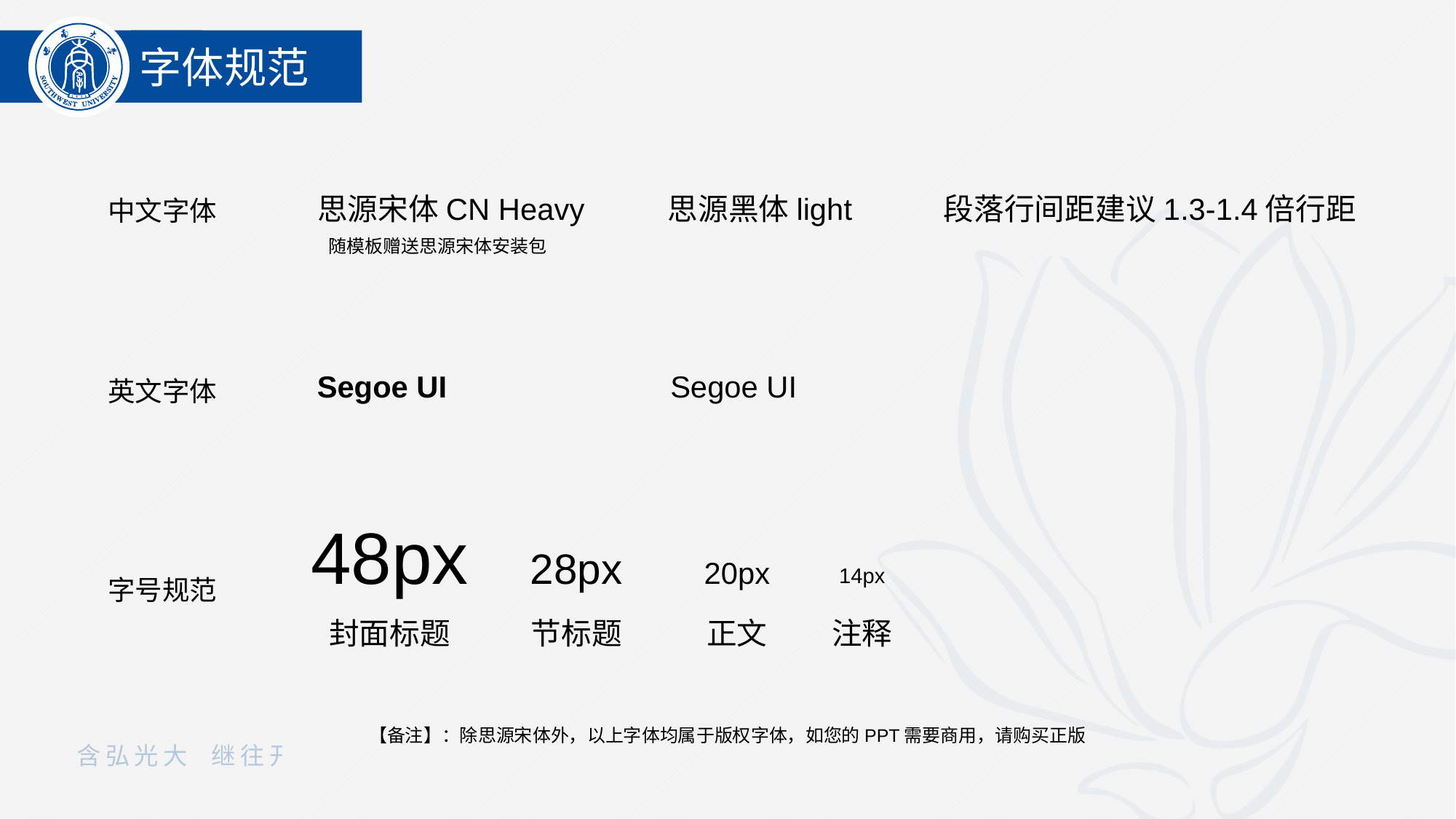

字体规范
段落行间距建议1.3-1.4倍行距
思源宋体CN Heavy
思源黑体light
中文字体
随模板赠送思源宋体安装包
Segoe UI
Segoe UI
英文字体
48px
28px
20px
14px
字号规范
封面标题
节标题
正文
注释
【备注】：除思源宋体外，以上字体均属于版权字体，如您的PPT需要商用，请购买正版